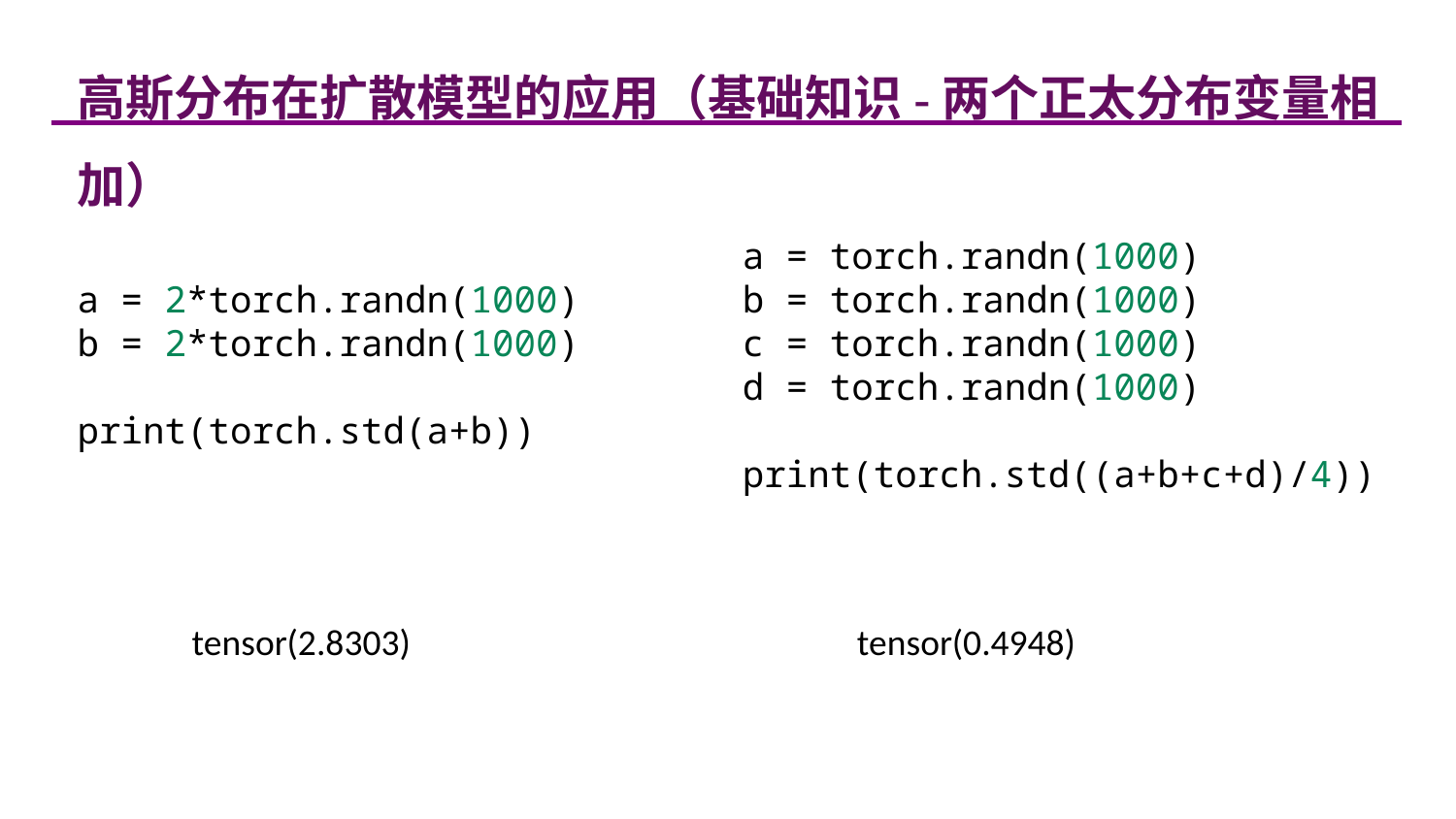

高斯分布在扩散模型的应用（基础知识-两个正太分布变量相加）
a = torch.randn(1000)
b = torch.randn(1000)
c = torch.randn(1000)
d = torch.randn(1000)
print(torch.std((a+b+c+d)/4))
a = 2*torch.randn(1000)
b = 2*torch.randn(1000)
print(torch.std(a+b))
tensor(2.8303)
tensor(0.4948)